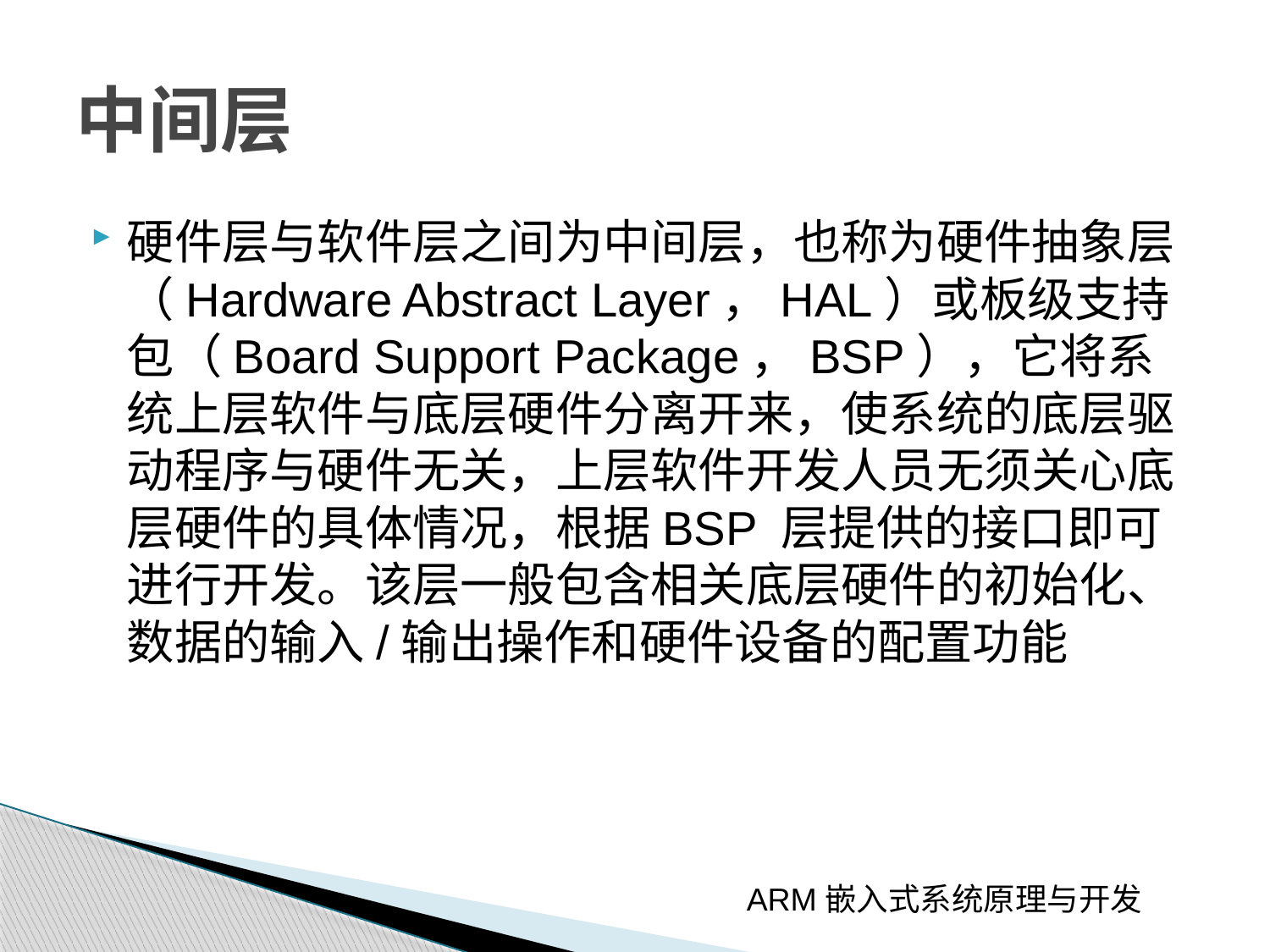

# 中间层
硬件层与软件层之间为中间层，也称为硬件抽象层（Hardware Abstract Layer，HAL）或板级支持包（Board Support Package，BSP），它将系统上层软件与底层硬件分离开来，使系统的底层驱动程序与硬件无关，上层软件开发人员无须关心底层硬件的具体情况，根据BSP 层提供的接口即可进行开发。该层一般包含相关底层硬件的初始化、数据的输入/输出操作和硬件设备的配置功能
ARM嵌入式系统原理与开发